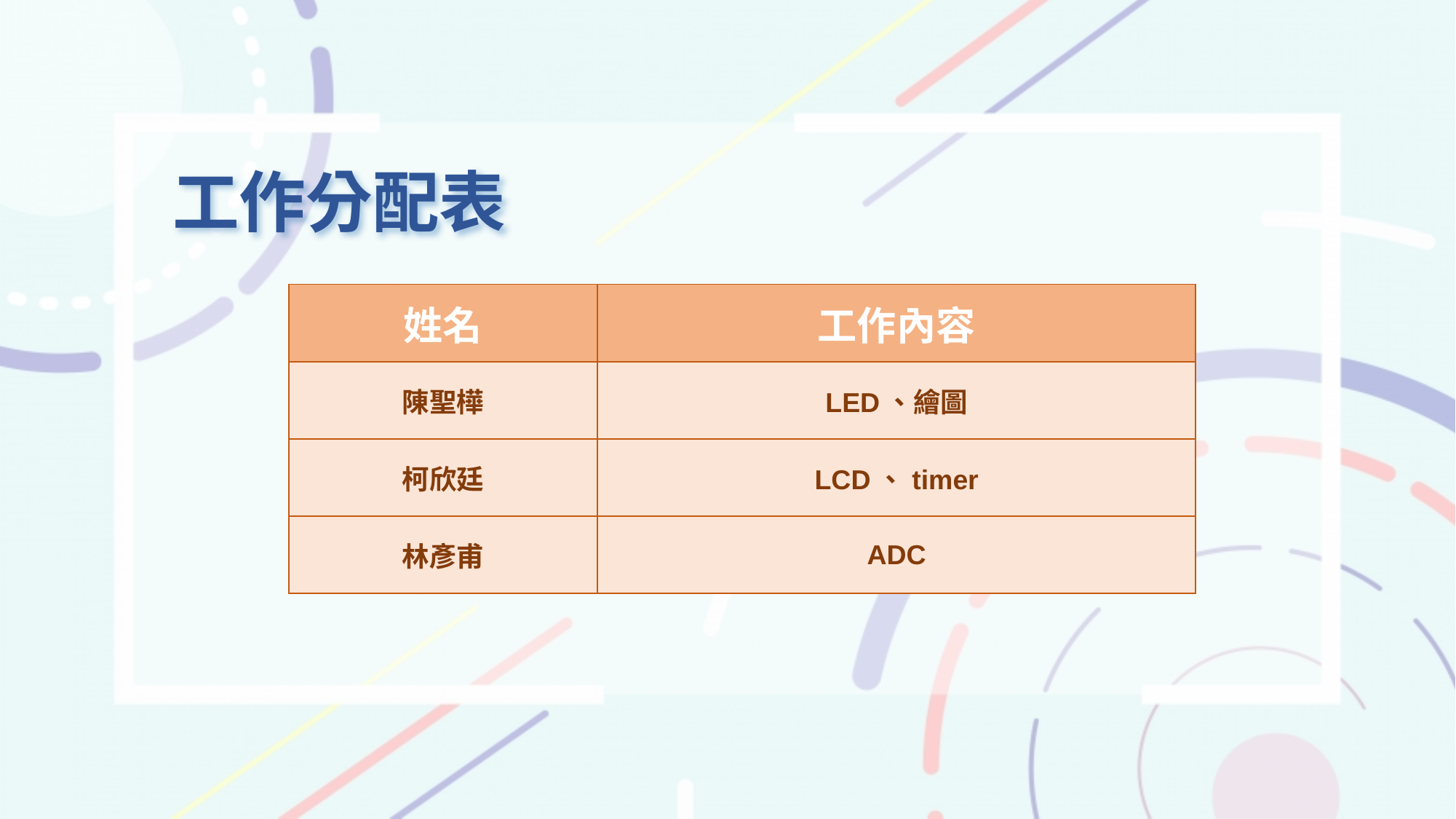

# 工作分配表
| 姓名 | 工作內容 |
| --- | --- |
| 陳聖樺 | LED、繪圖 |
| 柯欣廷 | LCD、timer |
| 林彥甫 | ADC |